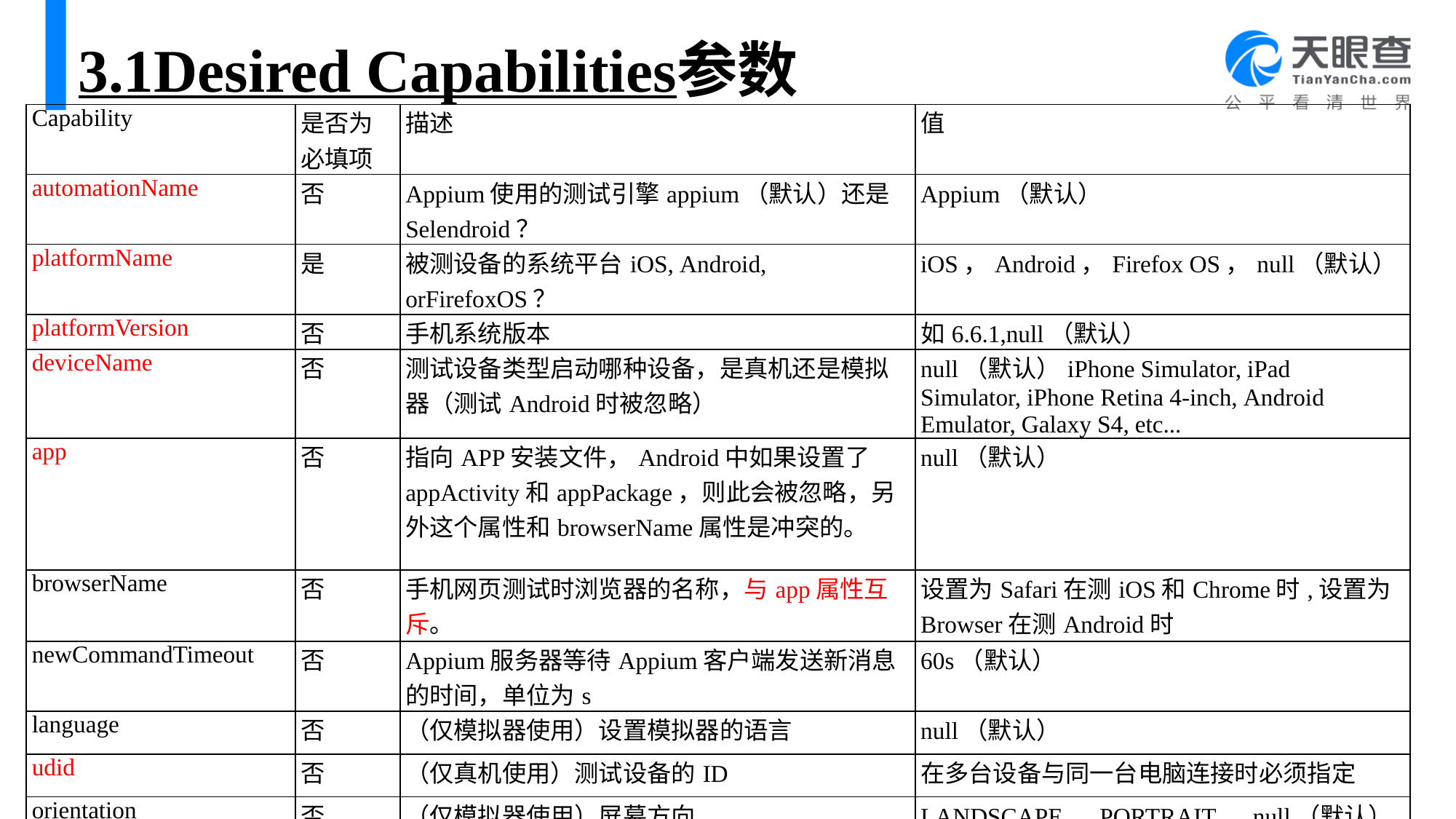

# 3.1Desired Capabilities参数
| Capability | 是否为必填项 | 描述 | 值 |
| --- | --- | --- | --- |
| automationName | 否 | Appium使用的测试引擎appium（默认）还是Selendroid？ | Appium（默认） |
| platformName | 是 | 被测设备的系统平台iOS, Android, orFirefoxOS？ | iOS，Android，Firefox OS，null（默认） |
| platformVersion | 否 | 手机系统版本 | 如6.6.1,null（默认） |
| deviceName | 否 | 测试设备类型启动哪种设备，是真机还是模拟器（测试Android时被忽略） | null（默认）iPhone Simulator, iPad Simulator, iPhone Retina 4-inch, Android Emulator, Galaxy S4, etc... |
| app | 否 | 指向APP安装文件，Android中如果设置了appActivity和appPackage，则此会被忽略，另外这个属性和browserName属性是冲突的。 | null（默认） |
| browserName | 否 | 手机网页测试时浏览器的名称，与app属性互斥。 | 设置为Safari在测iOS和Chrome时,设置为Browser在测Android时 |
| newCommandTimeout | 否 | Appium服务器等待Appium客户端发送新消息的时间，单位为s | 60s（默认） |
| language | 否 | （仅模拟器使用）设置模拟器的语言 | null（默认） |
| udid | 否 | （仅真机使用）测试设备的ID | 在多台设备与同一台电脑连接时必须指定 |
| orientation | 否 | （仅模拟器使用）屏幕方向 | LANDSCAPE，PORTRAIT，null（默认） |
| autoWebview | 否 | 直接切换到WebView上下文 | false（默认），true |
| noReset | 否 | 在一个Session开始前不重置被测程序的状态 | false（默认），true |
| fullReset | 否 | 完全重置（Android通过卸载程序的方式），Session完成后会卸载程序 | false（默认），true |